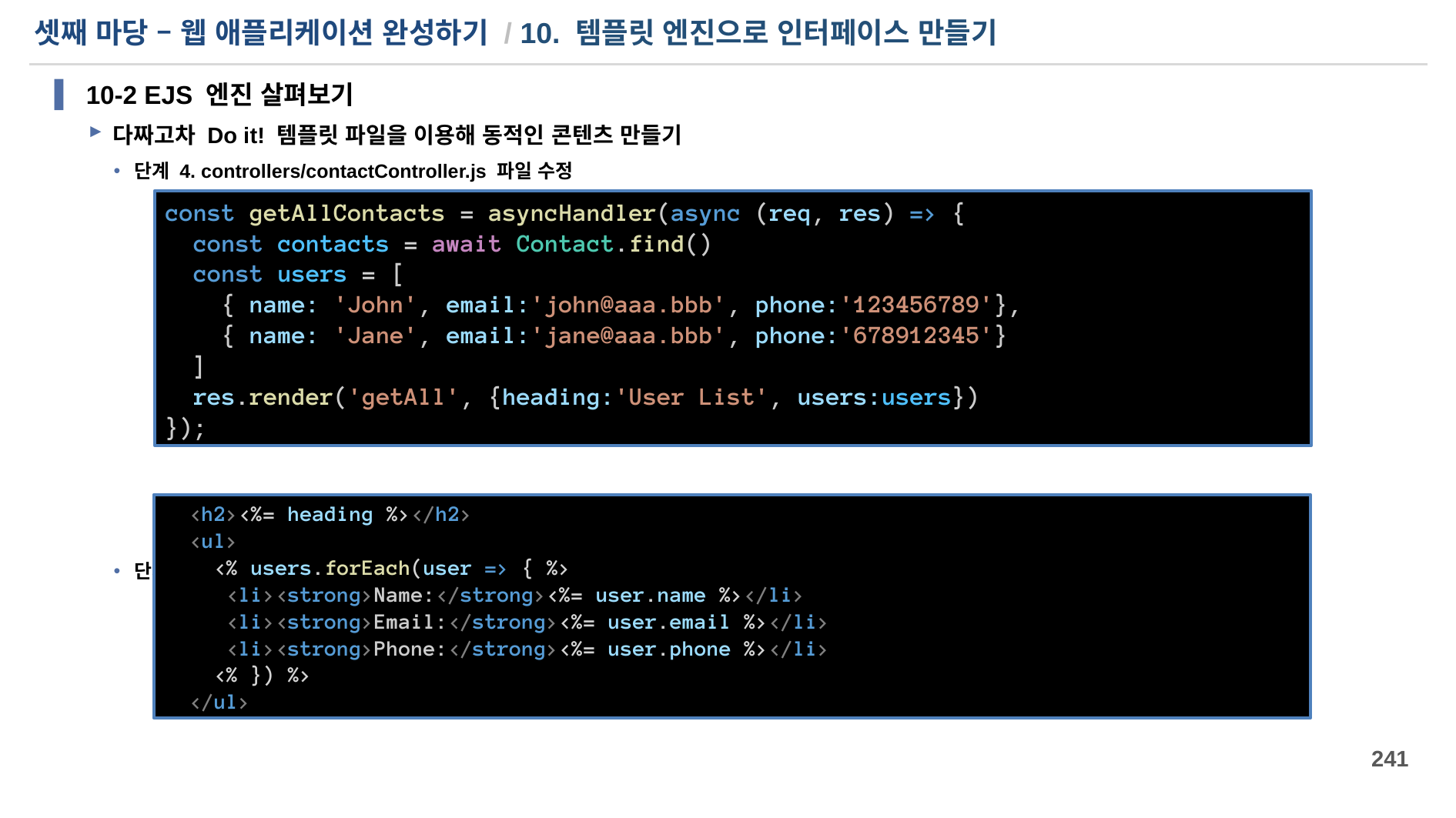

# 셋째 마당 – 웹 애플리케이션 완성하기 / 10. 템플릿 엔진으로 인터페이스 만들기
10-2 EJS 엔진 살펴보기
다짜고차 Do it! 템플릿 파일을 이용해 동적인 콘텐츠 만들기
단계 4. controllers/contactController.js 파일 수정

단계 5. views\getAll.ejs 파일 수정
const getAllContacts = asyncHandler(async (req, res) => {
  const contacts = await Contact.find()
  const users = [
    { name: 'John', email:'john@aaa.bbb', phone:'123456789'},
    { name: 'Jane', email:'jane@aaa.bbb', phone:'678912345'}
  ]
  res.render('getAll', {heading:'User List', users:users})
});
  <h2><%= heading %></h2>
  <ul>
    <% users.forEach(user => { %>
     <li><strong>Name:</strong><%= user.name %></li>
     <li><strong>Email:</strong><%= user.email %></li>
     <li><strong>Phone:</strong><%= user.phone %></li>
    <% }) %>
  </ul>
241